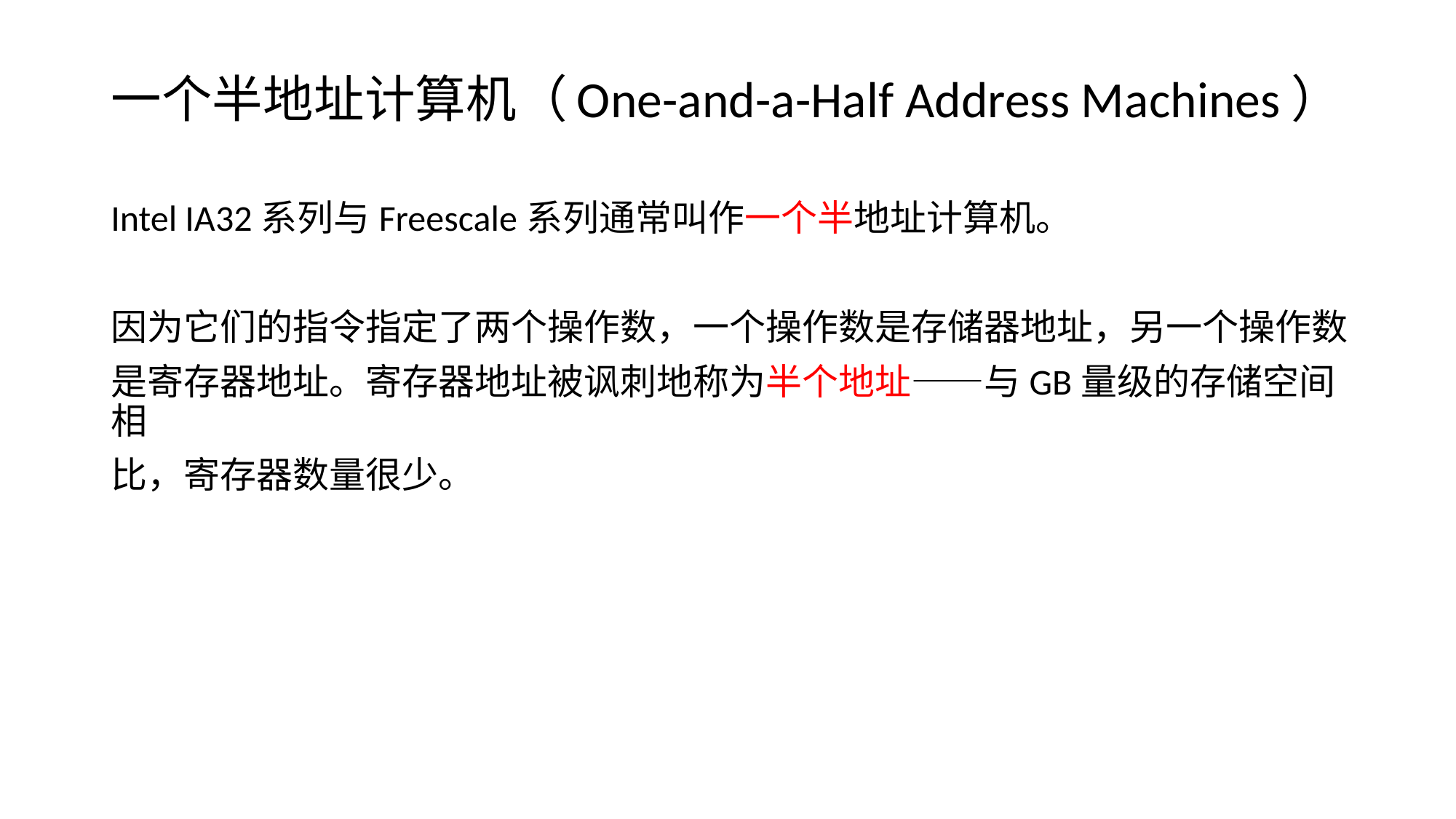

# 一个半地址计算机（One-and-a-Half Address Machines）
Intel IA32系列与Freescale系列通常叫作一个半地址计算机。

因为它们的指令指定了两个操作数，一个操作数是存储器地址，另一个操作数
是寄存器地址。寄存器地址被讽刺地称为半个地址——与GB量级的存储空间相
比，寄存器数量很少。